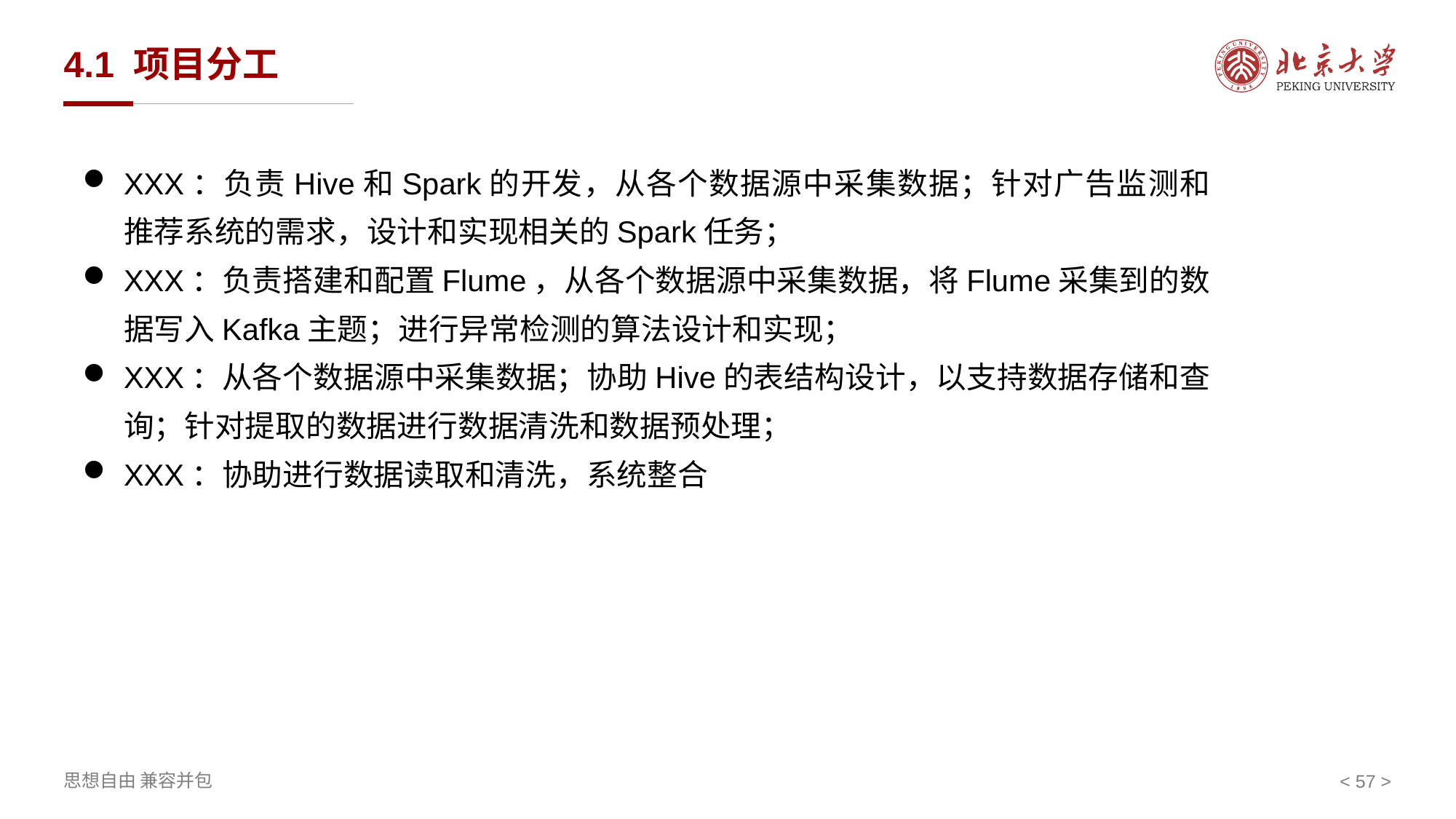

# 4.1 项目分工
XXX：负责Hive和Spark的开发，从各个数据源中采集数据；针对广告监测和推荐系统的需求，设计和实现相关的Spark任务；
XXX：负责搭建和配置Flume，从各个数据源中采集数据，将Flume采集到的数据写入Kafka主题；进行异常检测的算法设计和实现；
XXX：从各个数据源中采集数据；协助Hive的表结构设计，以支持数据存储和查询；针对提取的数据进行数据清洗和数据预处理；
XXX：协助进行数据读取和清洗，系统整合
< 57 >